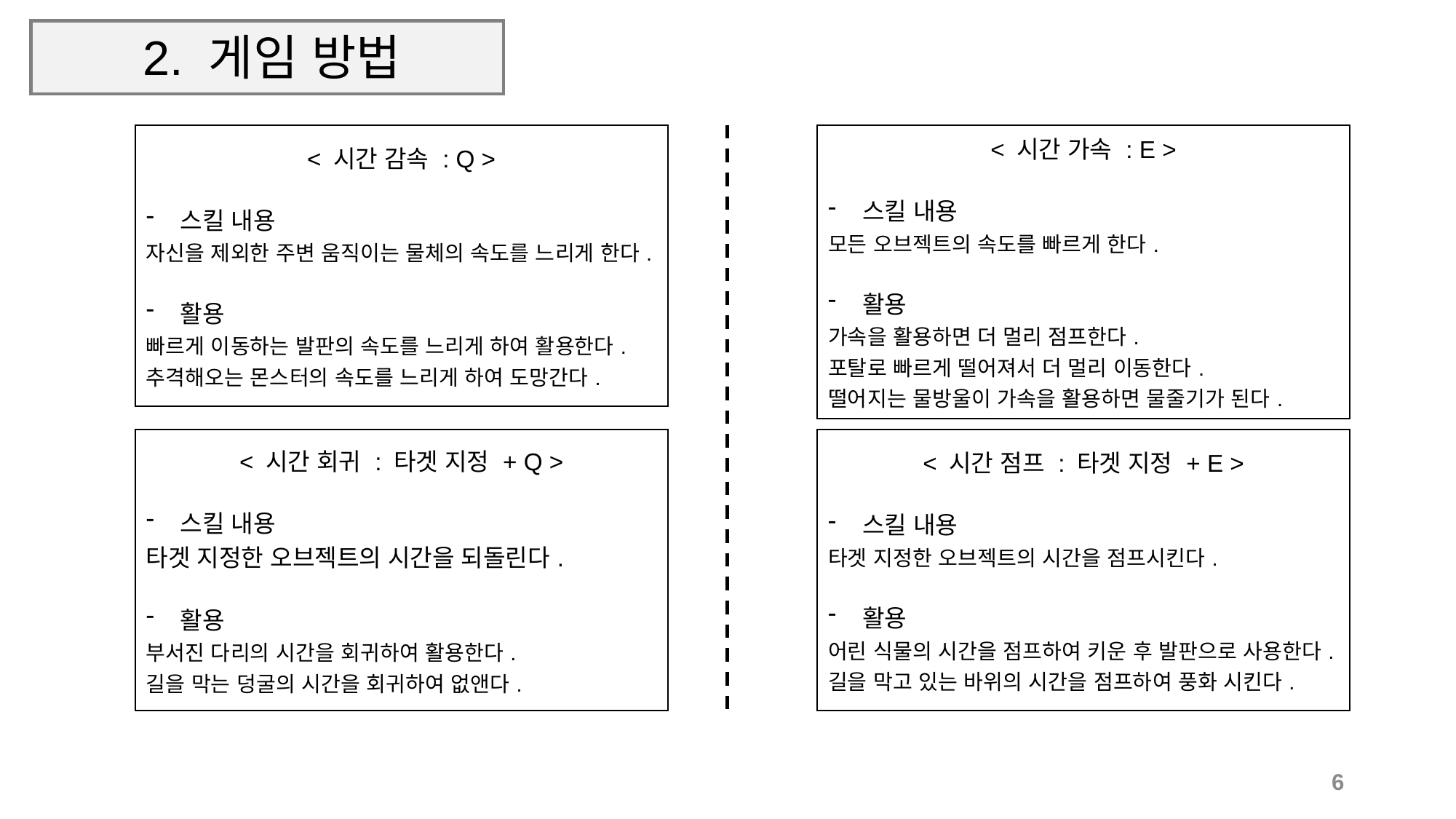

# 2. 게임 방법
| < 시간 감속 : Q > 스킬 내용 자신을 제외한 주변 움직이는 물체의 속도를 느리게 한다. 활용 빠르게 이동하는 발판의 속도를 느리게 하여 활용한다. 추격해오는 몬스터의 속도를 느리게 하여 도망간다. |
| --- |
| < 시간 가속 : E > 스킬 내용 모든 오브젝트의 속도를 빠르게 한다. 활용 가속을 활용하면 더 멀리 점프한다. 포탈로 빠르게 떨어져서 더 멀리 이동한다. 떨어지는 물방울이 가속을 활용하면 물줄기가 된다. |
| --- |
| < 시간 회귀 : 타겟 지정 + Q > 스킬 내용 타겟 지정한 오브젝트의 시간을 되돌린다. 활용 부서진 다리의 시간을 회귀하여 활용한다. 길을 막는 덩굴의 시간을 회귀하여 없앤다. |
| --- |
| < 시간 점프 : 타겟 지정 + E > 스킬 내용 타겟 지정한 오브젝트의 시간을 점프시킨다. 활용 어린 식물의 시간을 점프하여 키운 후 발판으로 사용한다. 길을 막고 있는 바위의 시간을 점프하여 풍화 시킨다. |
| --- |
6